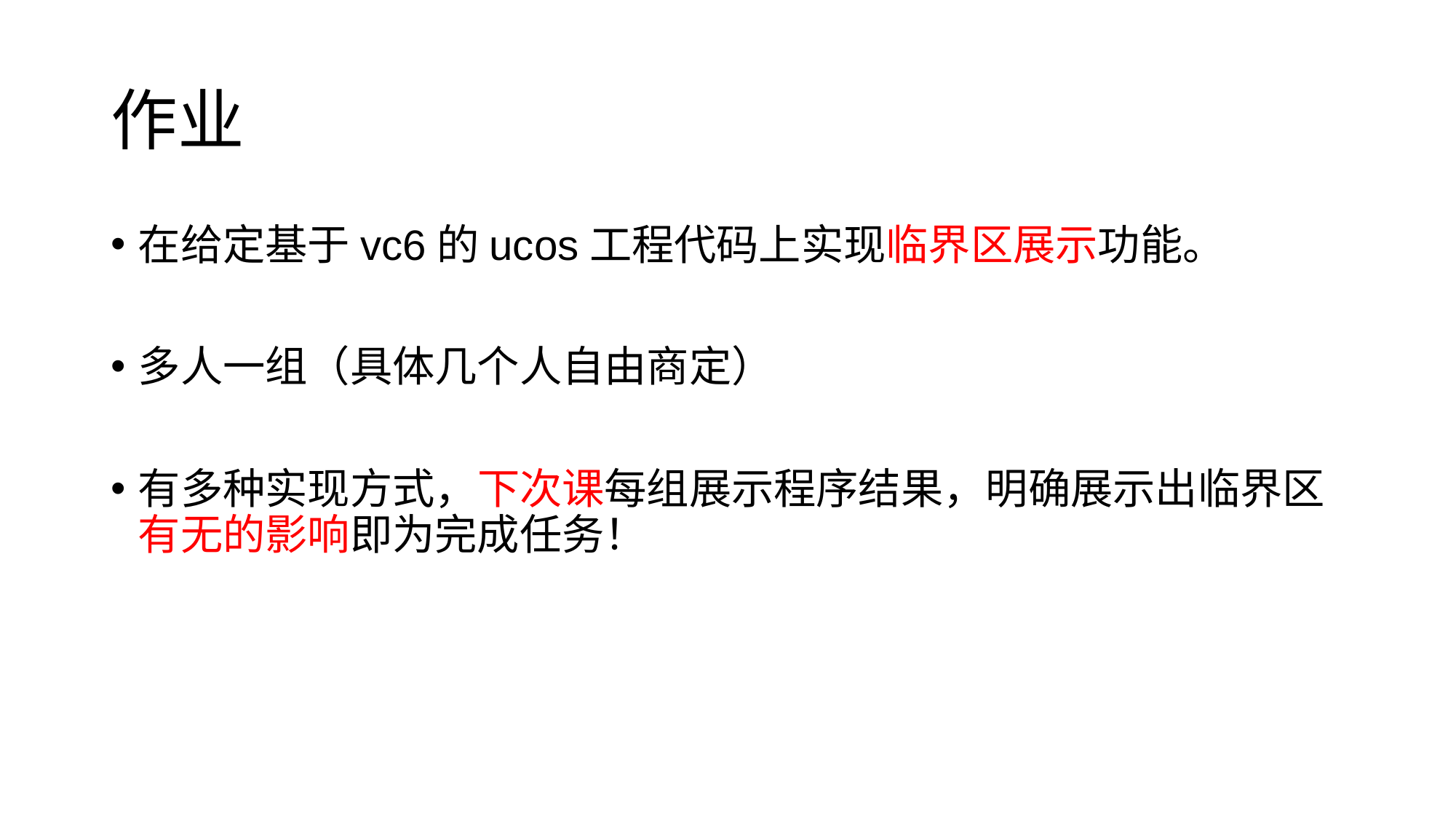

# 作业
在给定基于vc6的ucos工程代码上实现临界区展示功能。

多人一组（具体几个人自由商定）

有多种实现方式，下次课每组展示程序结果，明确展示出临界区有无的影响即为完成任务！